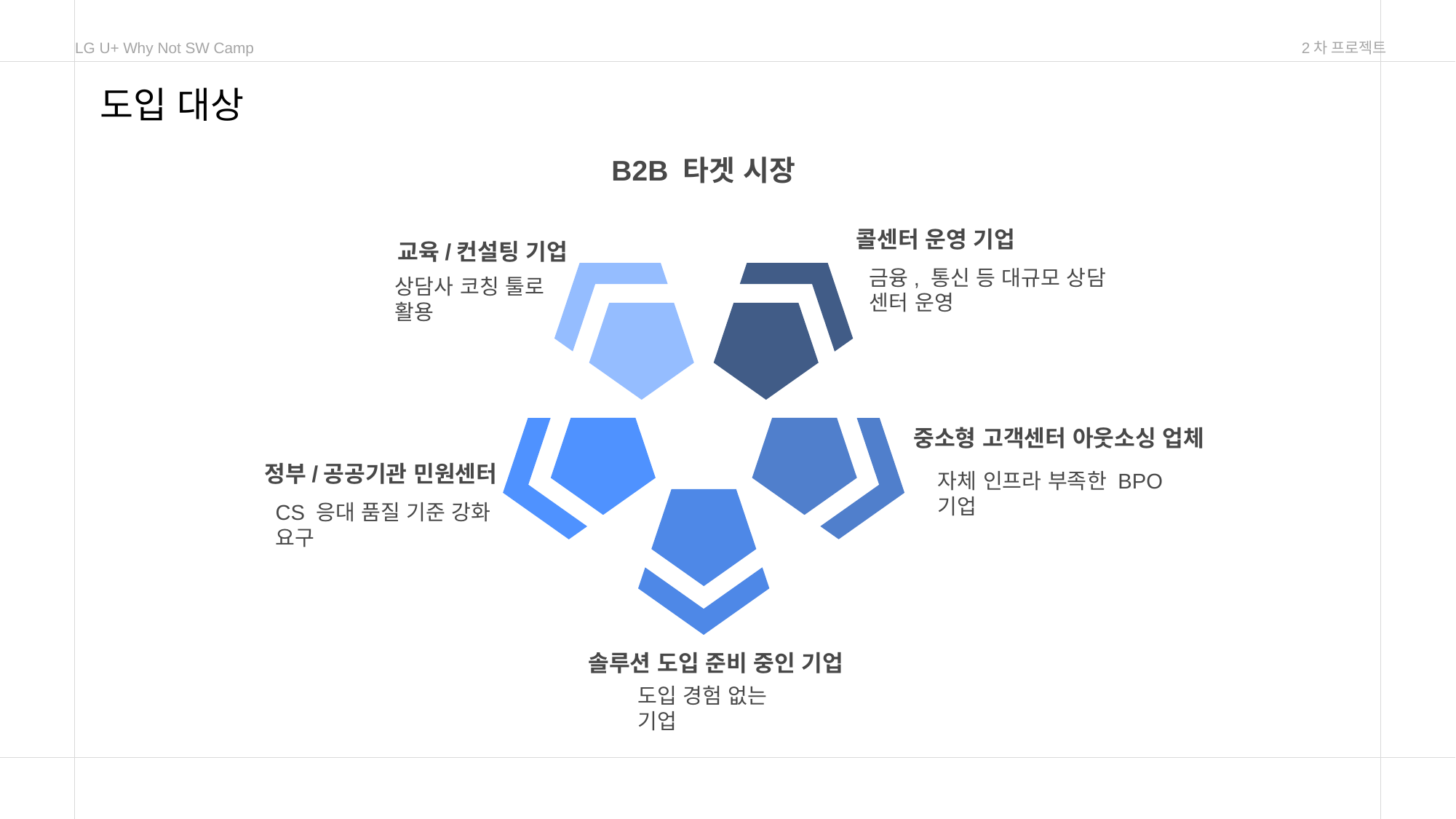

LG U+ Why Not SW Camp
2차 프로젝트
도입 대상
B2B 타겟 시장
콜센터 운영 기업
교육/컨설팅 기업
금융, 통신 등 대규모 상담 센터 운영

상담사 코칭 툴로 활용

중소형 고객센터 아웃소싱 업체
정부/공공기관 민원센터
자체 인프라 부족한 BPO 기업

CS 응대 품질 기준 강화 요구

 솔루션 도입 준비 중인 기업
도입 경험 없는 기업